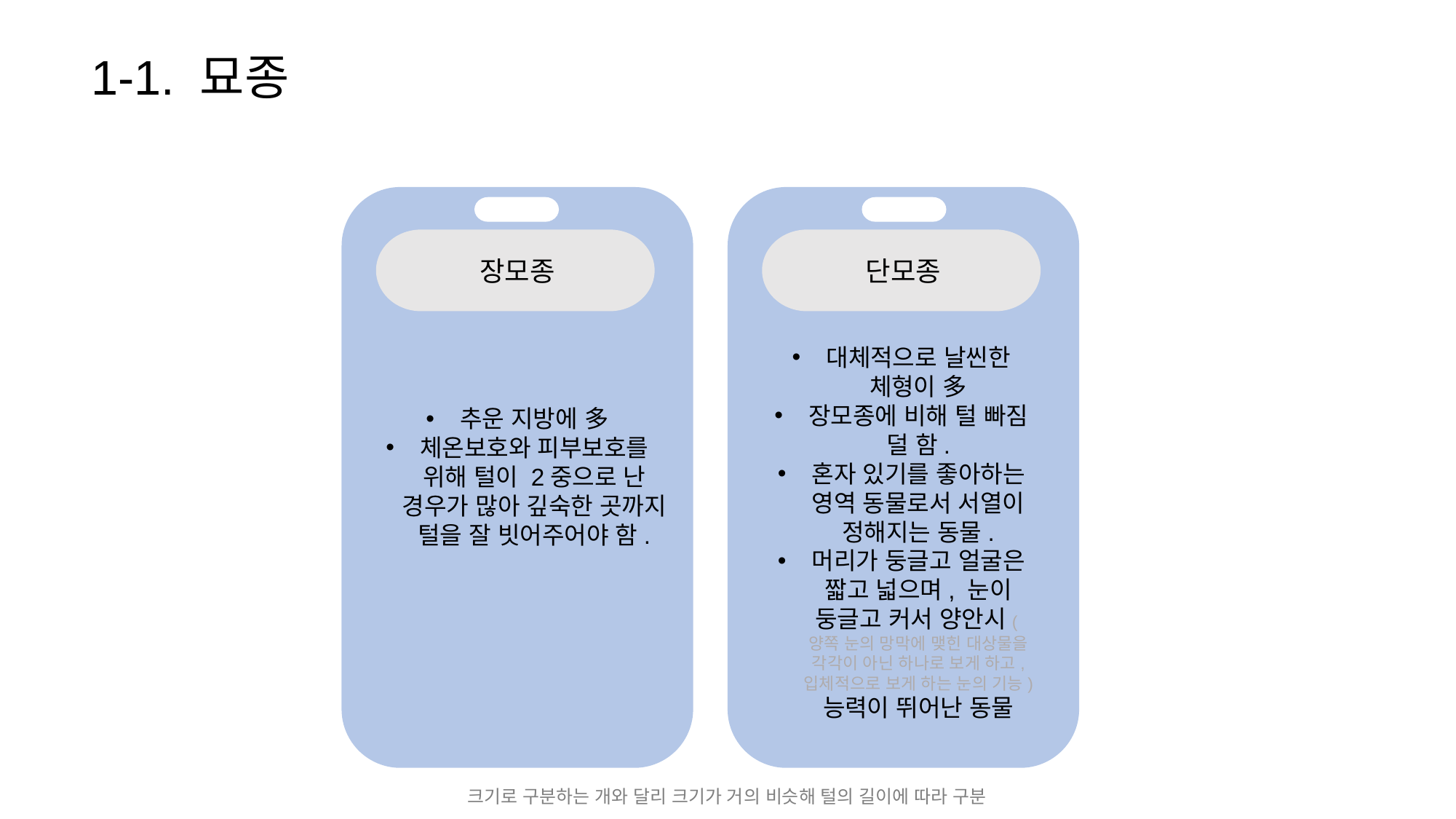

1-1. 묘종

장모종

단모종
대체적으로 날씬한 체형이 多
장모종에 비해 털 빠짐 덜 함.
혼자 있기를 좋아하는 영역 동물로서 서열이 정해지는 동물.
머리가 둥글고 얼굴은 짧고 넓으며, 눈이 둥글고 커서 양안시(양쪽 눈의 망막에 맺힌 대상물을
각각이 아닌 하나로 보게 하고, 입체적으로 보게 하는 눈의 기능) 능력이 뛰어난 동물
추운 지방에 多
체온보호와 피부보호를 위해 털이 2중으로 난 경우가 많아 깊숙한 곳까지 털을 잘 빗어주어야 함.
크기로 구분하는 개와 달리 크기가 거의 비슷해 털의 길이에 따라 구분